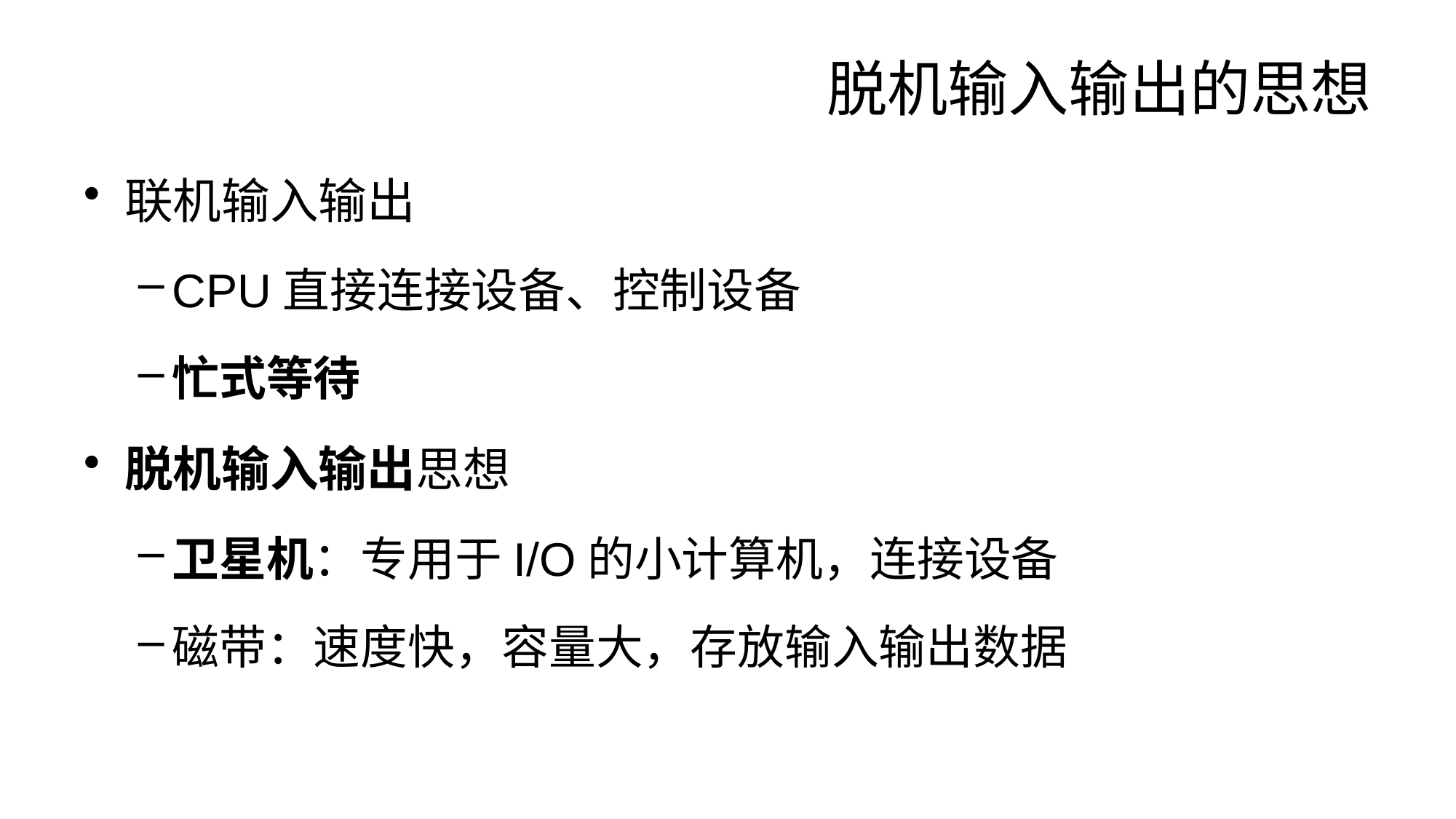

# 脱机输入输出的思想
联机输入输出
CPU直接连接设备、控制设备
忙式等待
脱机输入输出思想
卫星机：专用于I/O的小计算机，连接设备
磁带：速度快，容量大，存放输入输出数据